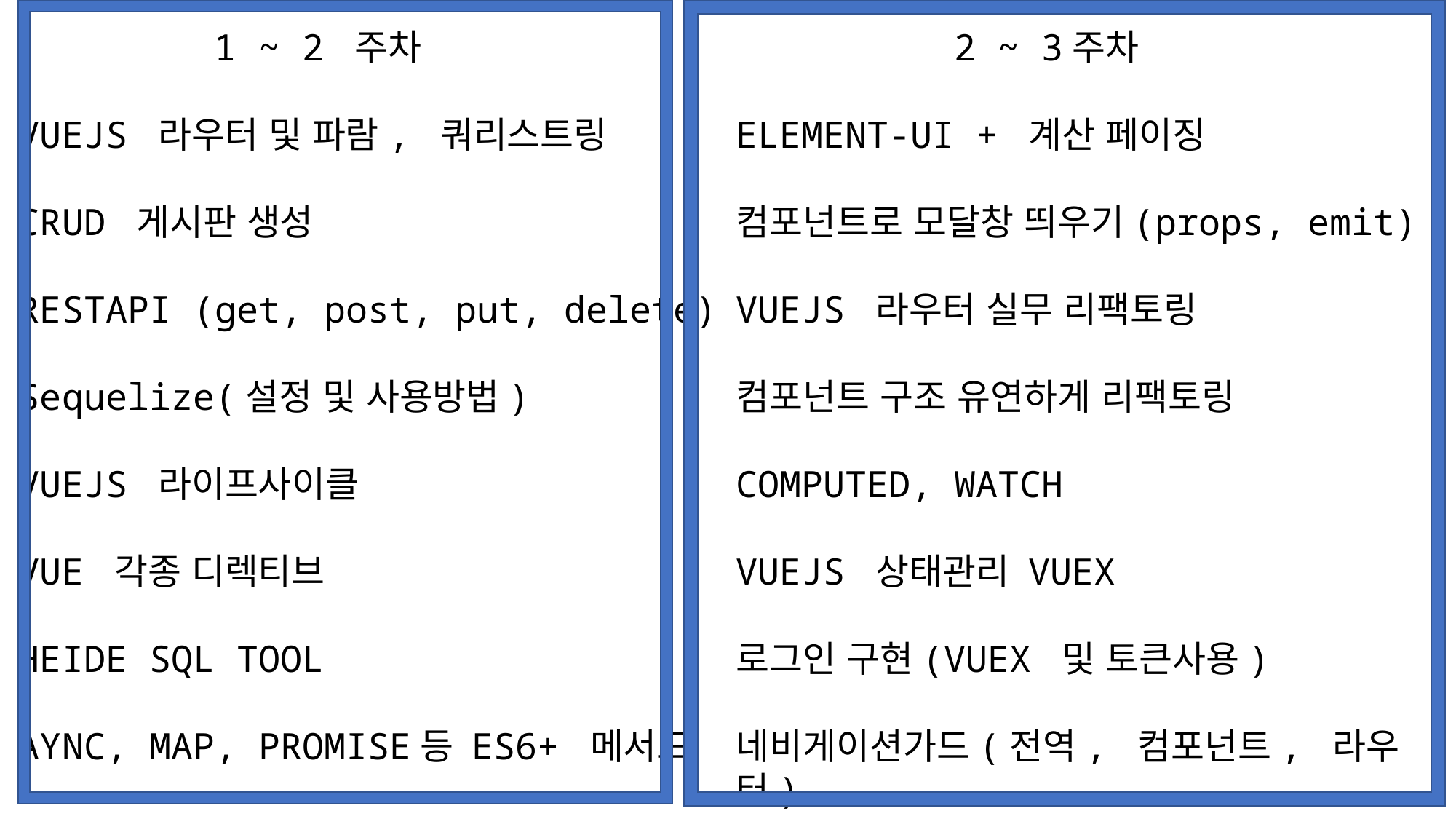

1 ~ 2 주차

VUEJS 라우터 및 파람, 쿼리스트링

CRUD 게시판 생성

RESTAPI (get, post, put, delete)

Sequelize(설정 및 사용방법)

VUEJS 라이프사이클

VUE 각종 디렉티브

HEIDE SQL TOOL

AYNC, MAP, PROMISE등 ES6+ 메서드
		2 ~ 3주차

ELEMENT-UI + 계산 페이징

컴포넌트로 모달창 띄우기(props, emit)

VUEJS 라우터 실무 리팩토링

컴포넌트 구조 유연하게 리팩토링

COMPUTED, WATCH

VUEJS 상태관리 VUEX

로그인 구현(VUEX 및 토큰사용)

네비게이션가드(전역, 컴포넌트, 라우터)